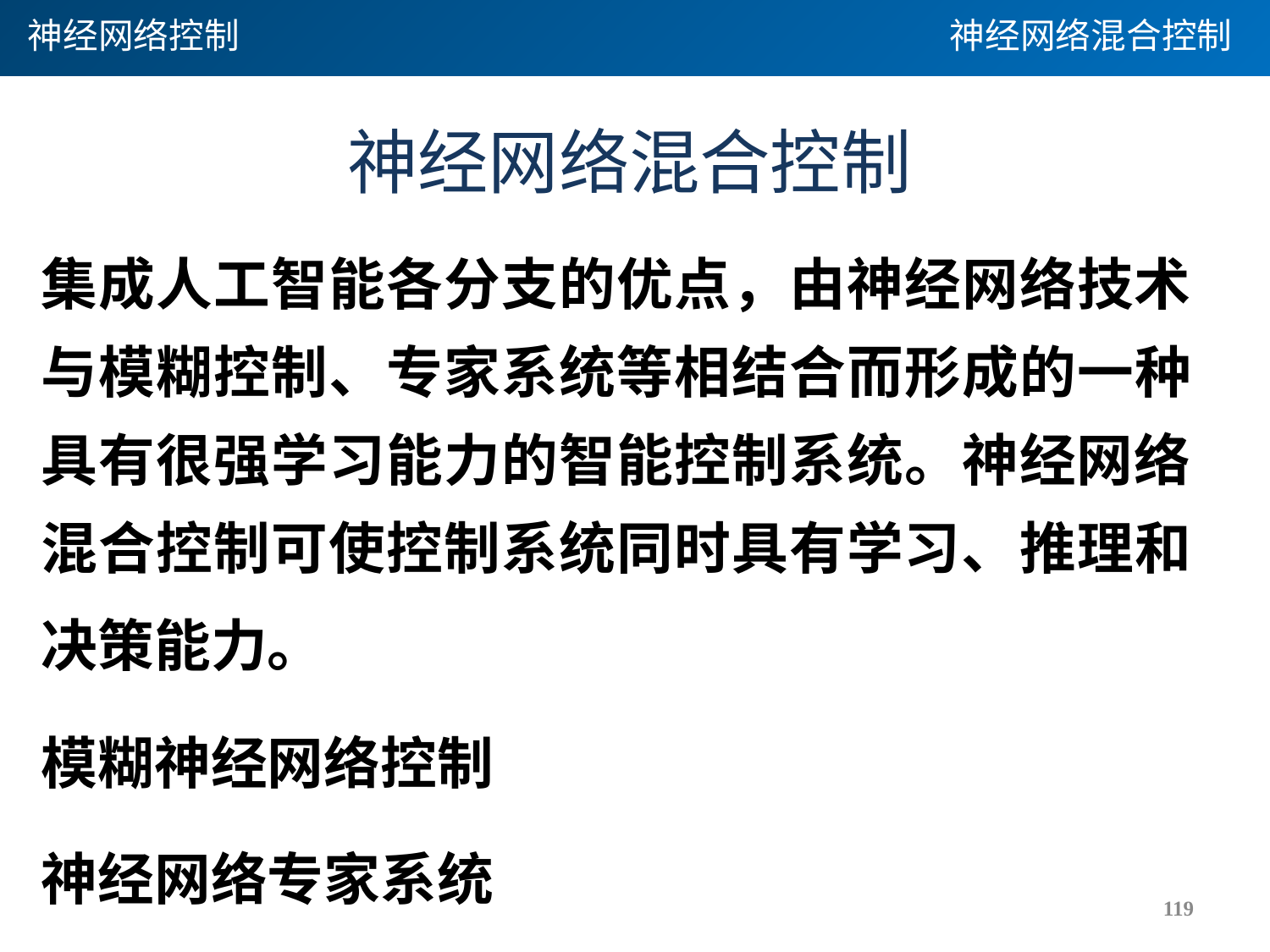

神经网络控制
神经网络混合控制
# 神经网络混合控制
集成人工智能各分支的优点，由神经网络技术与模糊控制、专家系统等相结合而形成的一种具有很强学习能力的智能控制系统。神经网络混合控制可使控制系统同时具有学习、推理和决策能力。
模糊神经网络控制
神经网络专家系统
119